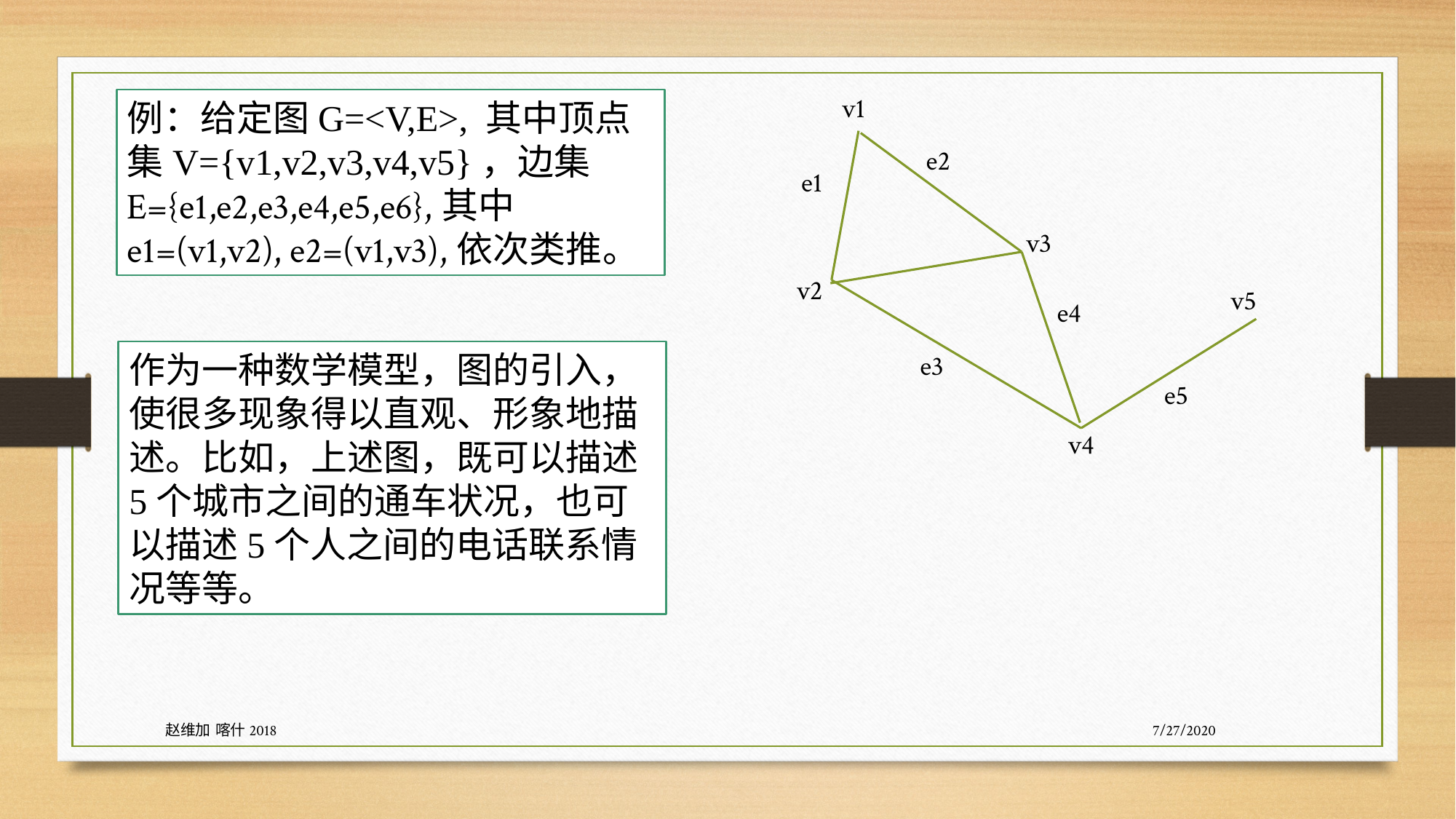

v1
v3
v2
v5
v4
e2
e1
e4
e3
e5
例：给定图G=<V,E>, 其中顶点集V={v1,v2,v3,v4,v5}，边集E={e1,e2,e3,e4,e5,e6},其中e1=(v1,v2), e2=(v1,v3),依次类推。
作为一种数学模型，图的引入，使很多现象得以直观、形象地描述。比如，上述图，既可以描述5个城市之间的通车状况，也可以描述5个人之间的电话联系情况等等。
赵维加 喀什2018
7/27/2020